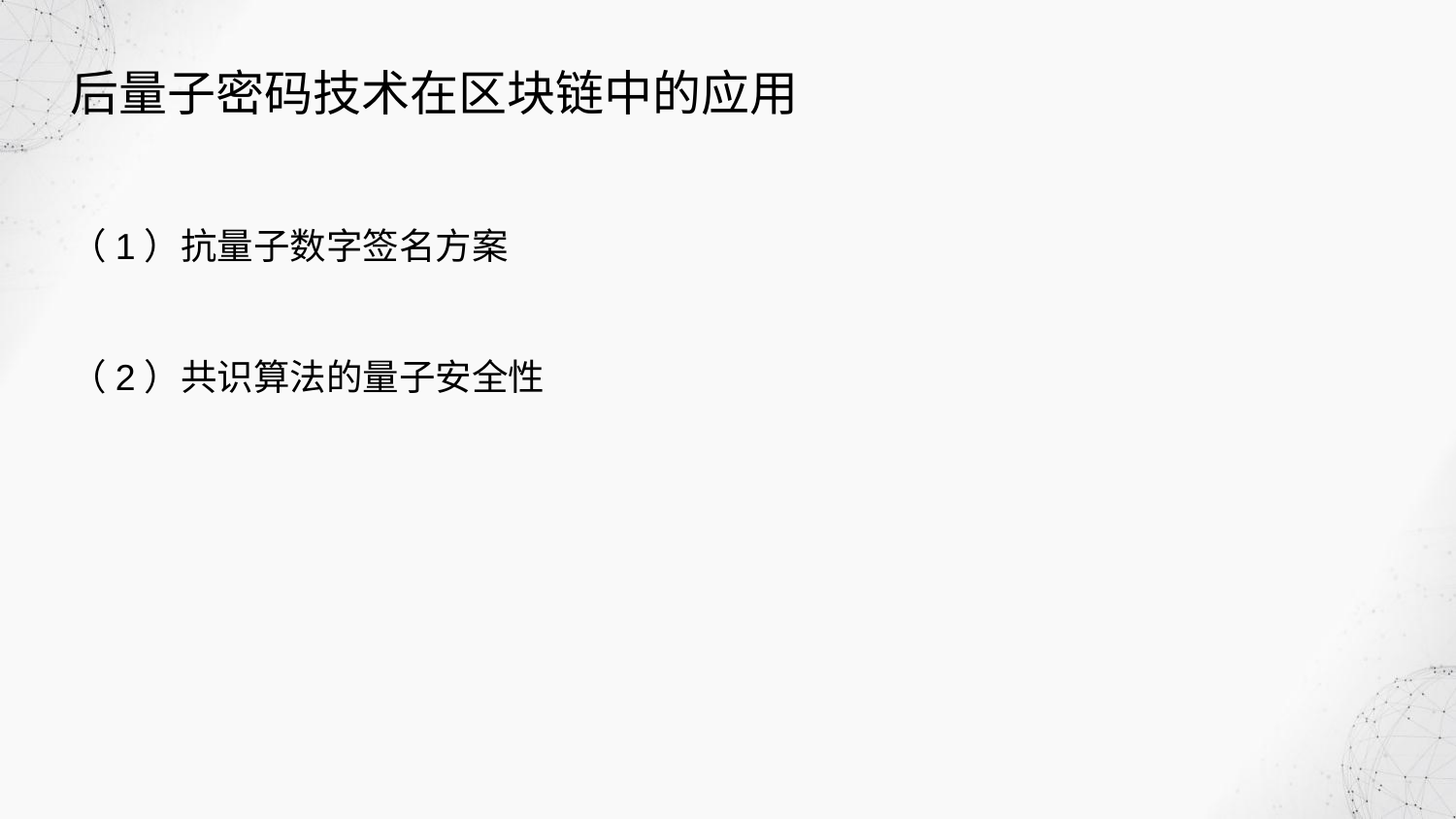

后量子密码技术在区块链中的应用

（1）抗量子数字签名方案

（2）共识算法的量子安全性